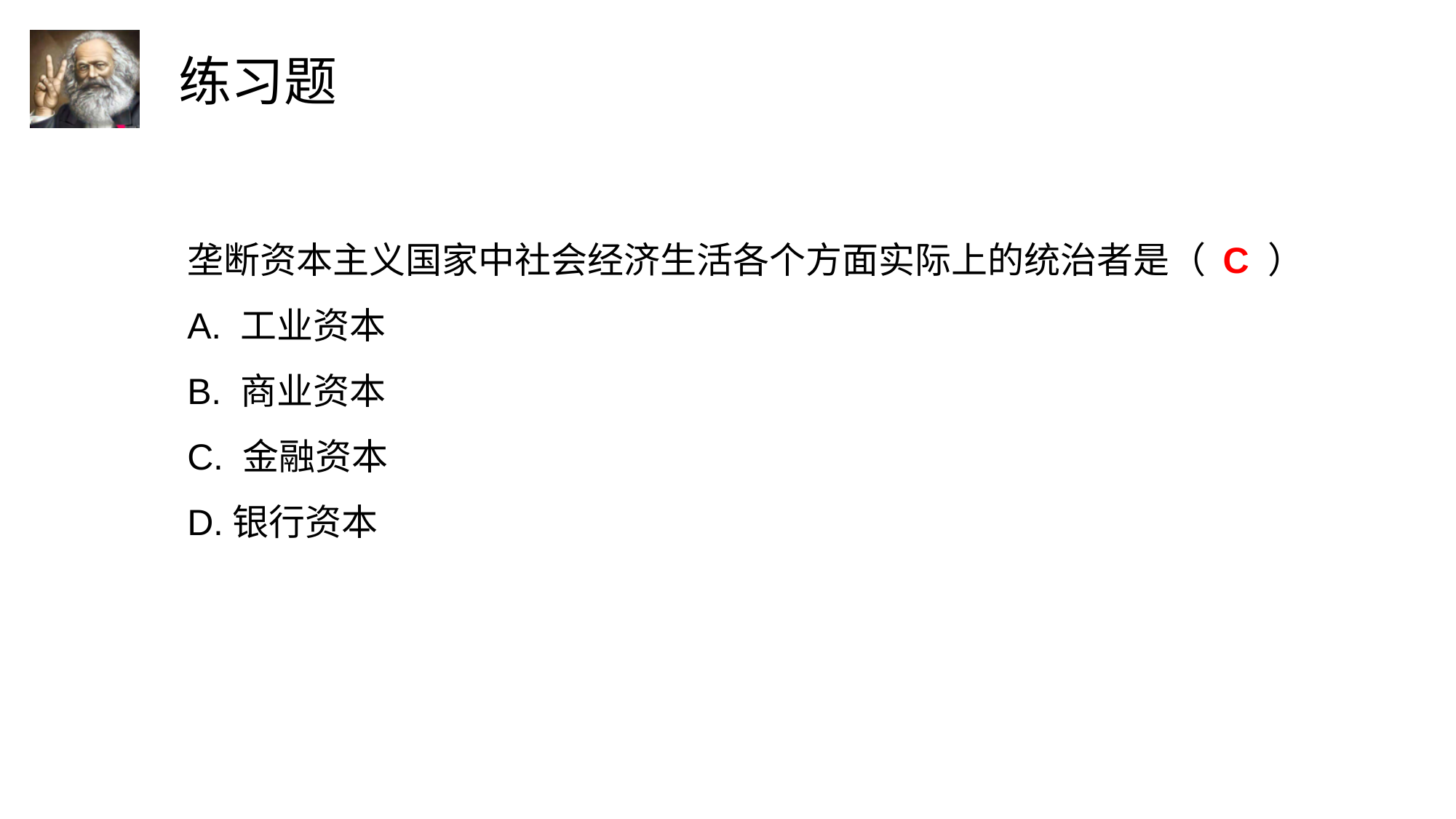

垄断资本主义国家中社会经济生活各个方面实际上的统治者是（ C ）
A. 工业资本
B. 商业资本
C. 金融资本
D.银行资本